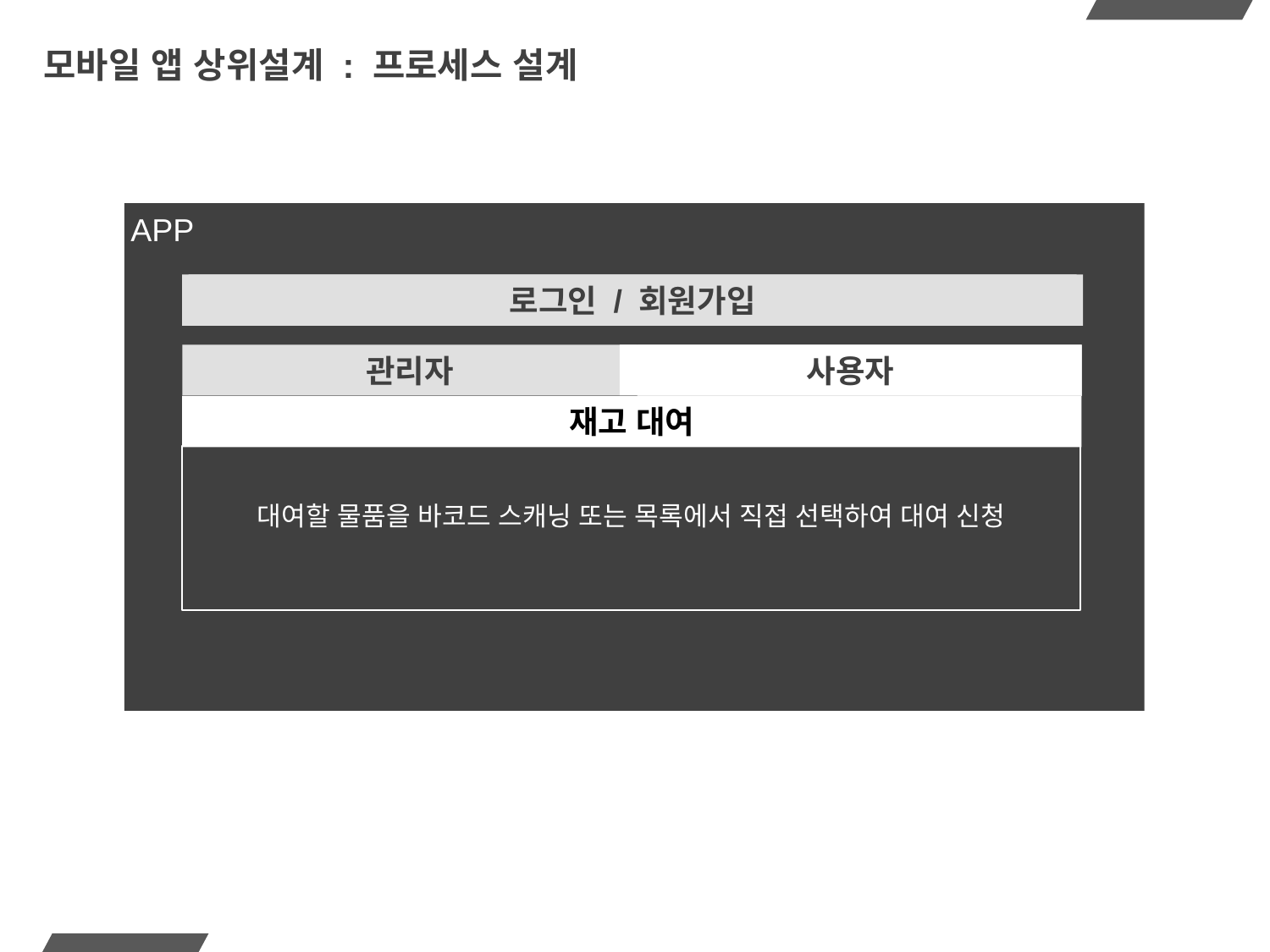

# 모바일 앱 상위설계 : 프로세스 설계
APP

로그인 / 회원가입
사용자
관리자

재고 대여

대여할 물품을 바코드 스캐닝 또는 목록에서 직접 선택하여 대여 신청